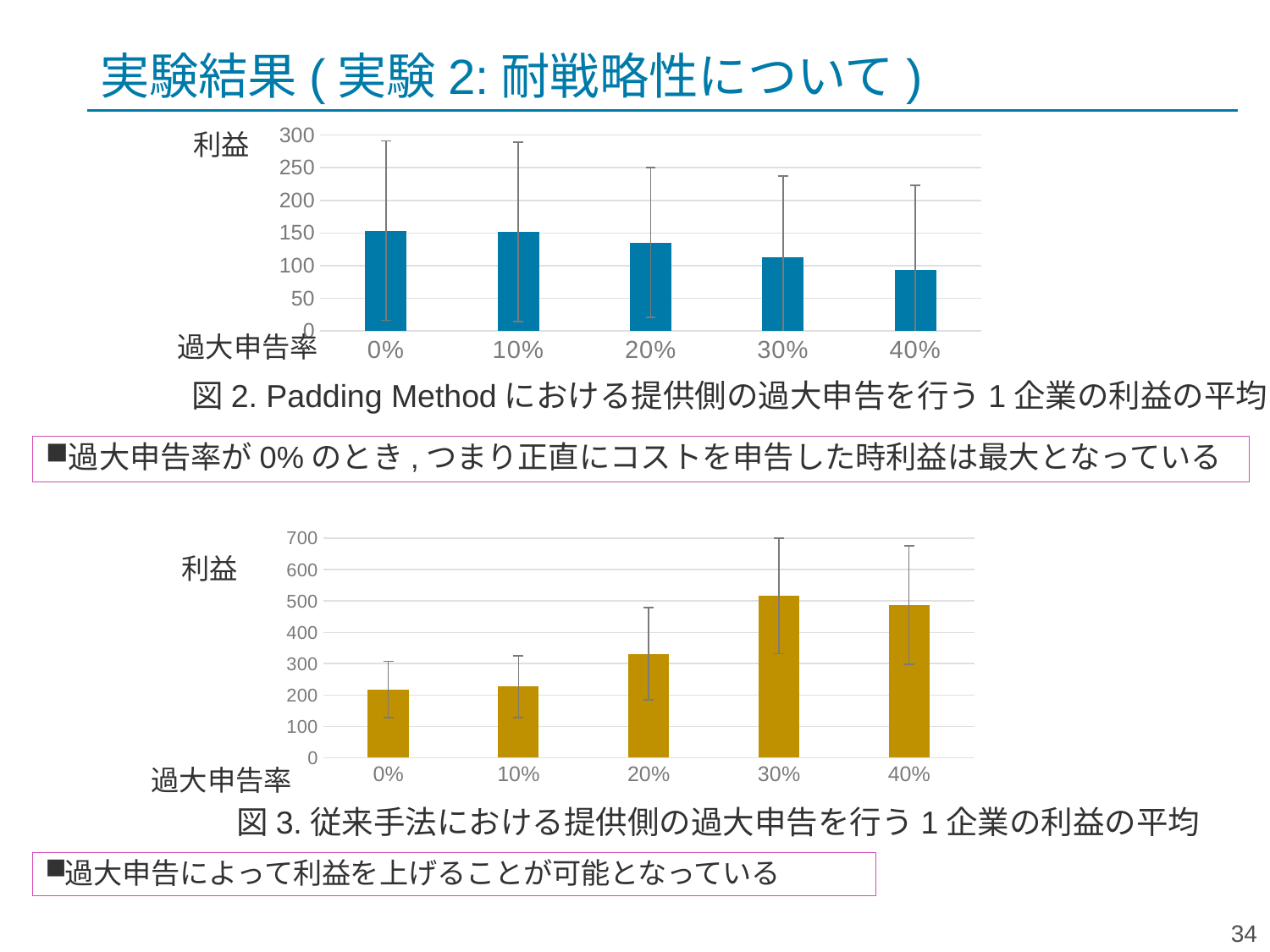

# 実験結果(実験2:耐戦略性について)

### Chart

| Category | Padding Method |
|---|---|
| 0 | 153.519656103525 |
| 0.1 | 151.83070406396695 |
| 0.2 | 135.49789327510967 |
| 0.3 | 112.50423495825905 |
| 0.4 | 93.82830556829495 |
利益
過大申告率
図2. Padding Methodにおける提供側の過大申告を行う1企業の利益の平均
過大申告率が0%のとき,つまり正直にコストを申告した時利益は最大となっている

### Chart

| Category |  |
|---|---|
| 0 | 217.715816791441 |
| 0.1 | 227.157290970195 |
| 0.2 | 331.776617567985 |
| 0.3 | 515.839602719829 |
| 0.4 | 486.906278490114 |
利益
過大申告率
図3.従来手法における提供側の過大申告を行う1企業の利益の平均

過大申告によって利益を上げることが可能となっている
34